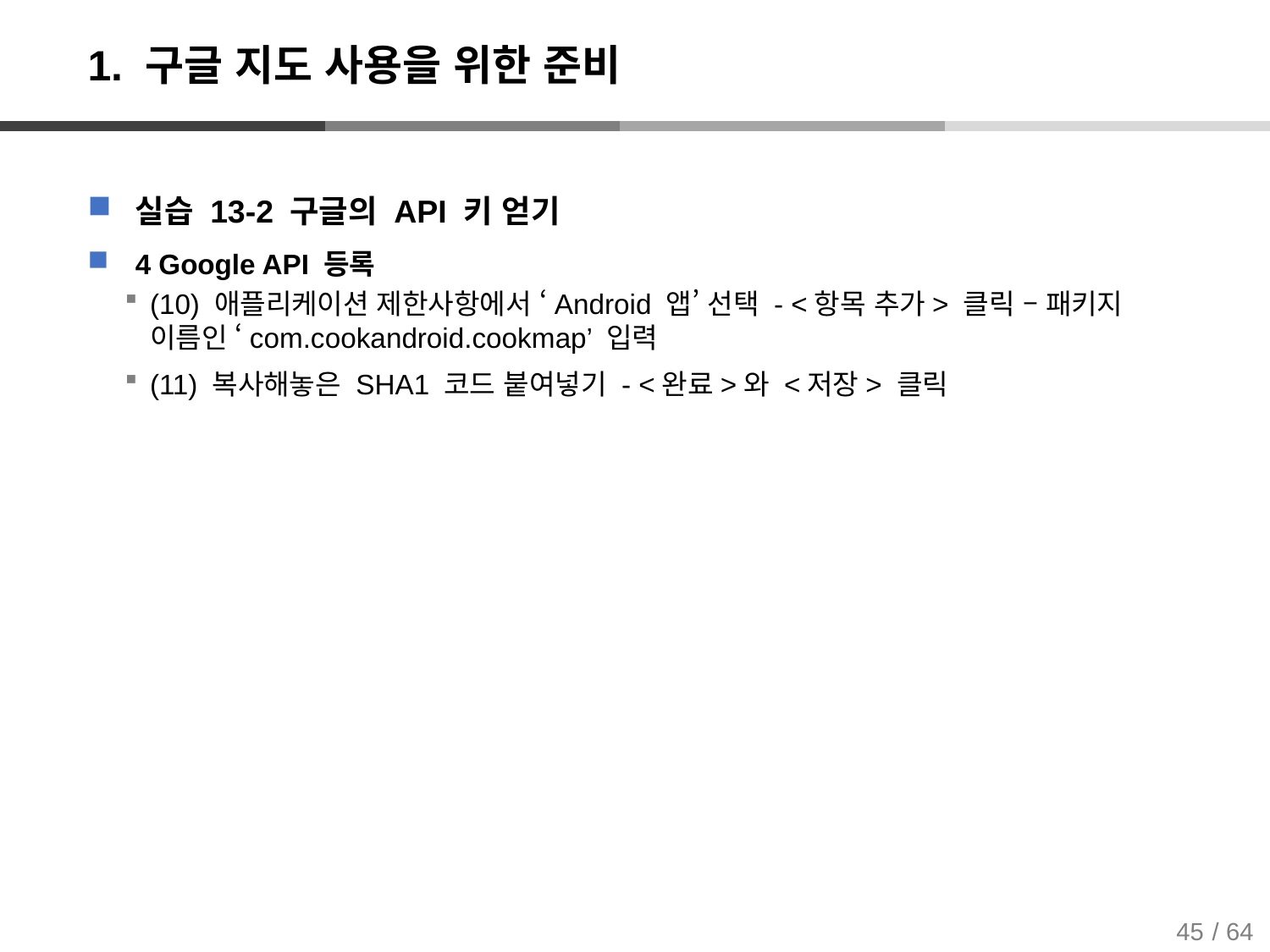

# 1. 구글 지도 사용을 위한 준비
실습 13-2 구글의 API 키 얻기
4 Google API 등록
(10) 애플리케이션 제한사항에서 ‘Android 앱’ 선택 - <항목 추가> 클릭 – 패키지 이름인 ‘com.cookandroid.cookmap’ 입력
(11) 복사해놓은 SHA1 코드 붙여넣기 - <완료>와 <저장> 클릭